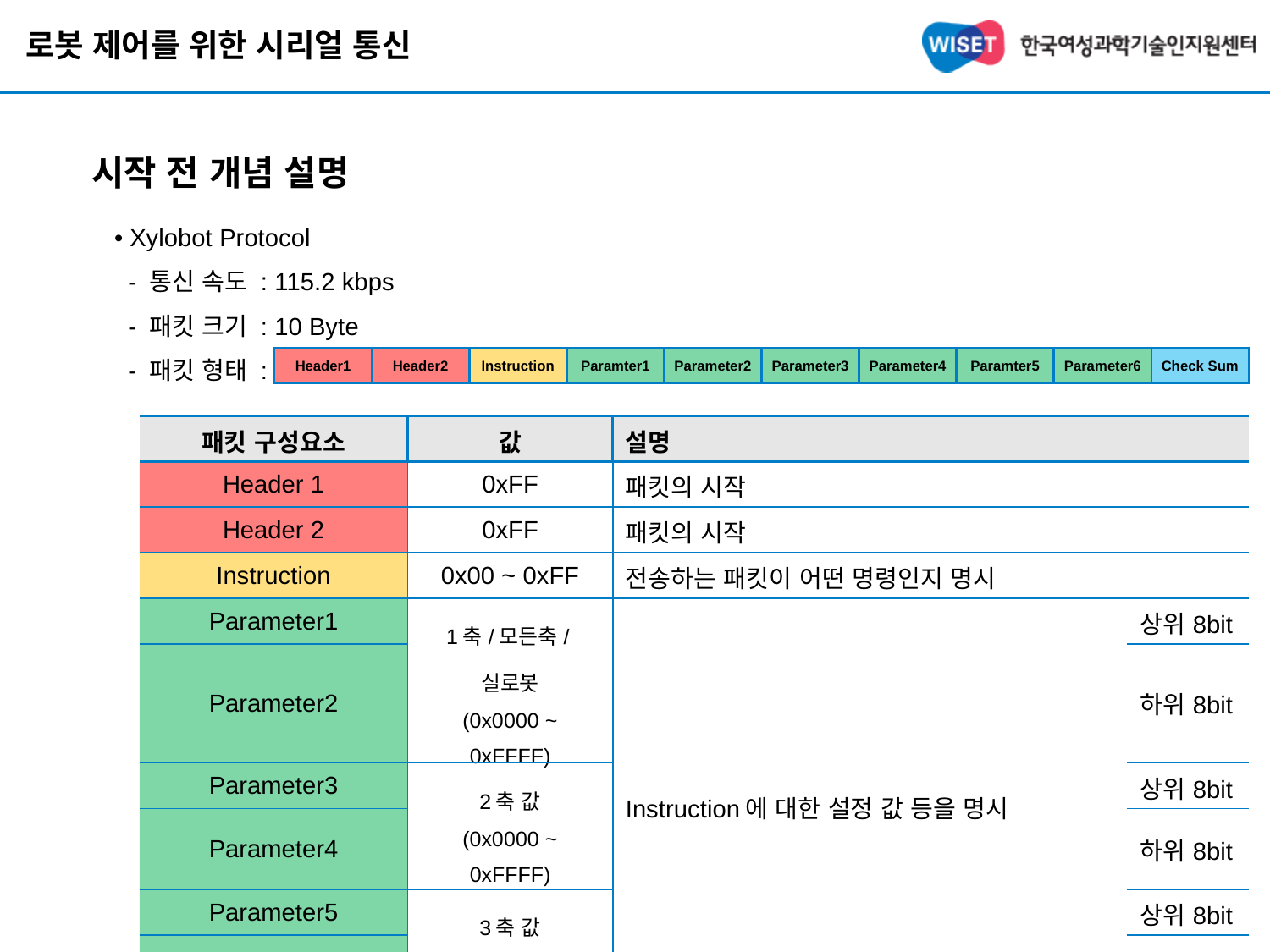

# 로봇 제어를 위한 시리얼 통신
시작 전 개념 설명
• Xylobot Protocol
  - 통신 속도 : 115.2 kbps
  - 패킷 크기 : 10 Byte
  - 패킷 형태 :
| Header1 | Header2 | Instruction | Paramter1 | Parameter2 | Parameter3 | Parameter4 | Paramter5 | Parameter6 | Check Sum |
| --- | --- | --- | --- | --- | --- | --- | --- | --- | --- |
| 패킷 구성요소 | 값 | 설명 |  |
| --- | --- | --- | --- |
| Header 1 | 0xFF | 패킷의 시작 |  |
| Header 2 | 0xFF | 패킷의 시작 |  |
| Instruction | 0x00 ~ 0xFF | 전송하는 패킷이 어떤 명령인지 명시 |  |
| Parameter1 | 1축/모든축/실로봇 (0x0000 ~ 0xFFFF) | Instruction에 대한 설정 값 등을 명시 | 상위8bit |
| Parameter2 |  |  | 하위8bit |
| Parameter3 | 2축 값 (0x0000 ~ 0xFFFF) |  | 상위8bit |
| Parameter4 |  |  | 하위8bit |
| Parameter5 | 3축 값 (0x0000 ~ 0xFFFF) |  | 상위8bit |
| Parameter6 |  |  | 하위8bit |
| Check Sum | 0x00 ~ 0xFF | 패킷의 이상유무를 확인(모든 값 더한 후 하위 1byte) |  |